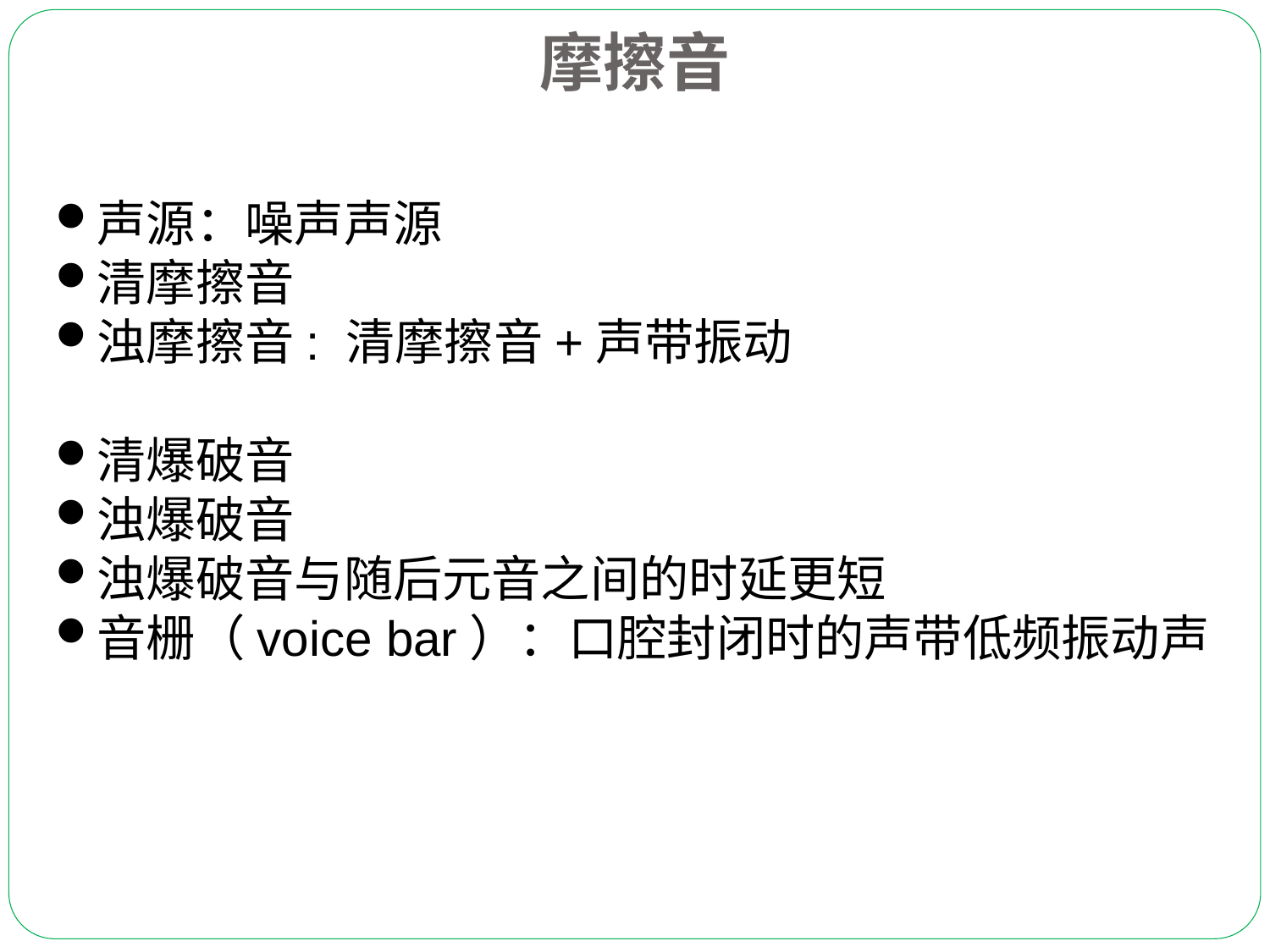

摩擦音
声源：噪声声源
清摩擦音
浊摩擦音: 清摩擦音+声带振动

清爆破音
浊爆破音
浊爆破音与随后元音之间的时延更短
音栅（voice bar）：口腔封闭时的声带低频振动声